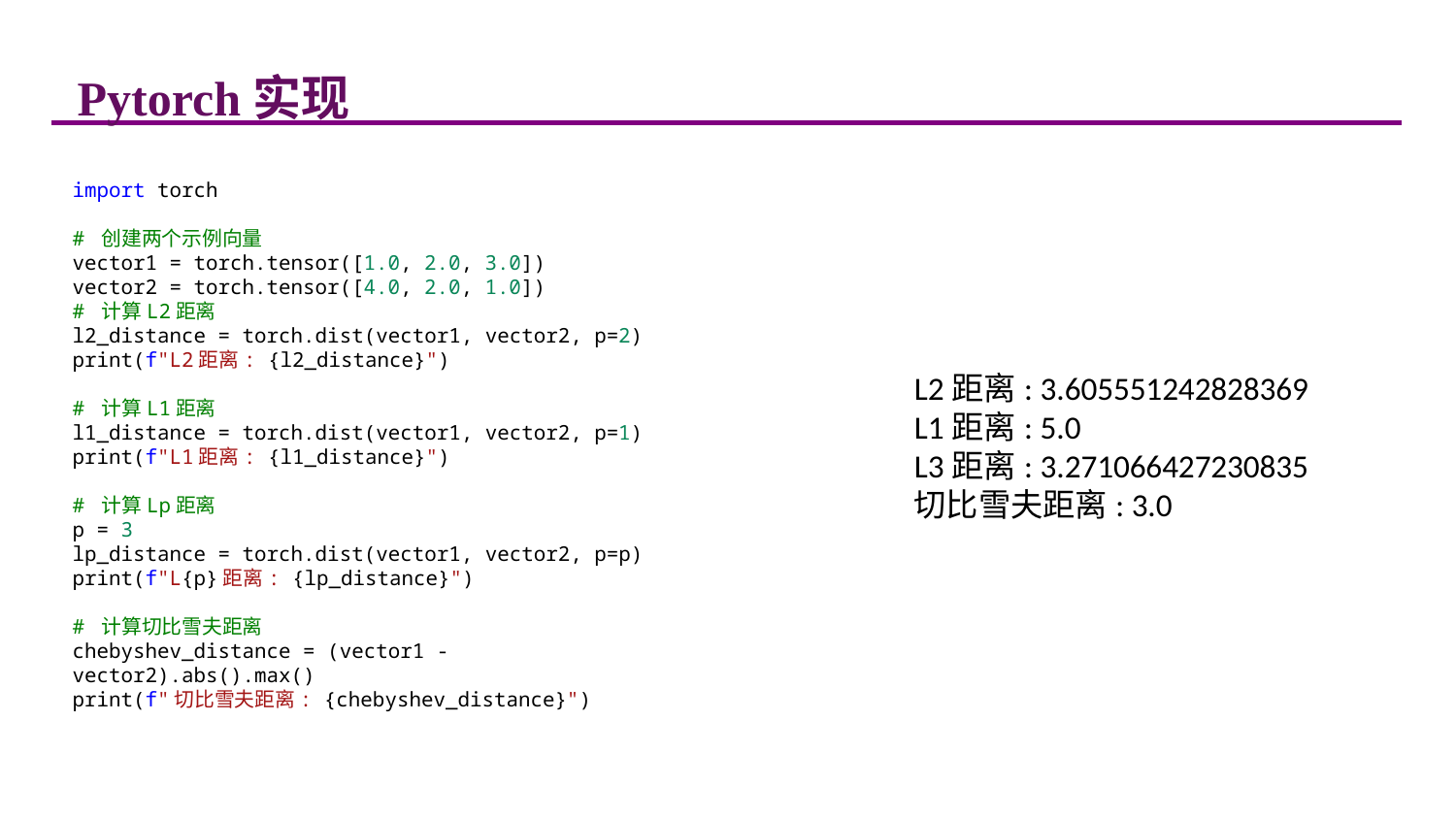

Pytorch实现
import torch
# 创建两个示例向量
vector1 = torch.tensor([1.0, 2.0, 3.0])
vector2 = torch.tensor([4.0, 2.0, 1.0])
# 计算L2距离
l2_distance = torch.dist(vector1, vector2, p=2)
print(f"L2距离: {l2_distance}")
# 计算L1距离
l1_distance = torch.dist(vector1, vector2, p=1)
print(f"L1距离: {l1_distance}")

# 计算Lp距离
p = 3
lp_distance = torch.dist(vector1, vector2, p=p)
print(f"L{p}距离: {lp_distance}")

# 计算切比雪夫距离
chebyshev_distance = (vector1 - vector2).abs().max()
print(f"切比雪夫距离: {chebyshev_distance}")

L2距离: 3.605551242828369
L1距离: 5.0
L3距离: 3.271066427230835
切比雪夫距离: 3.0